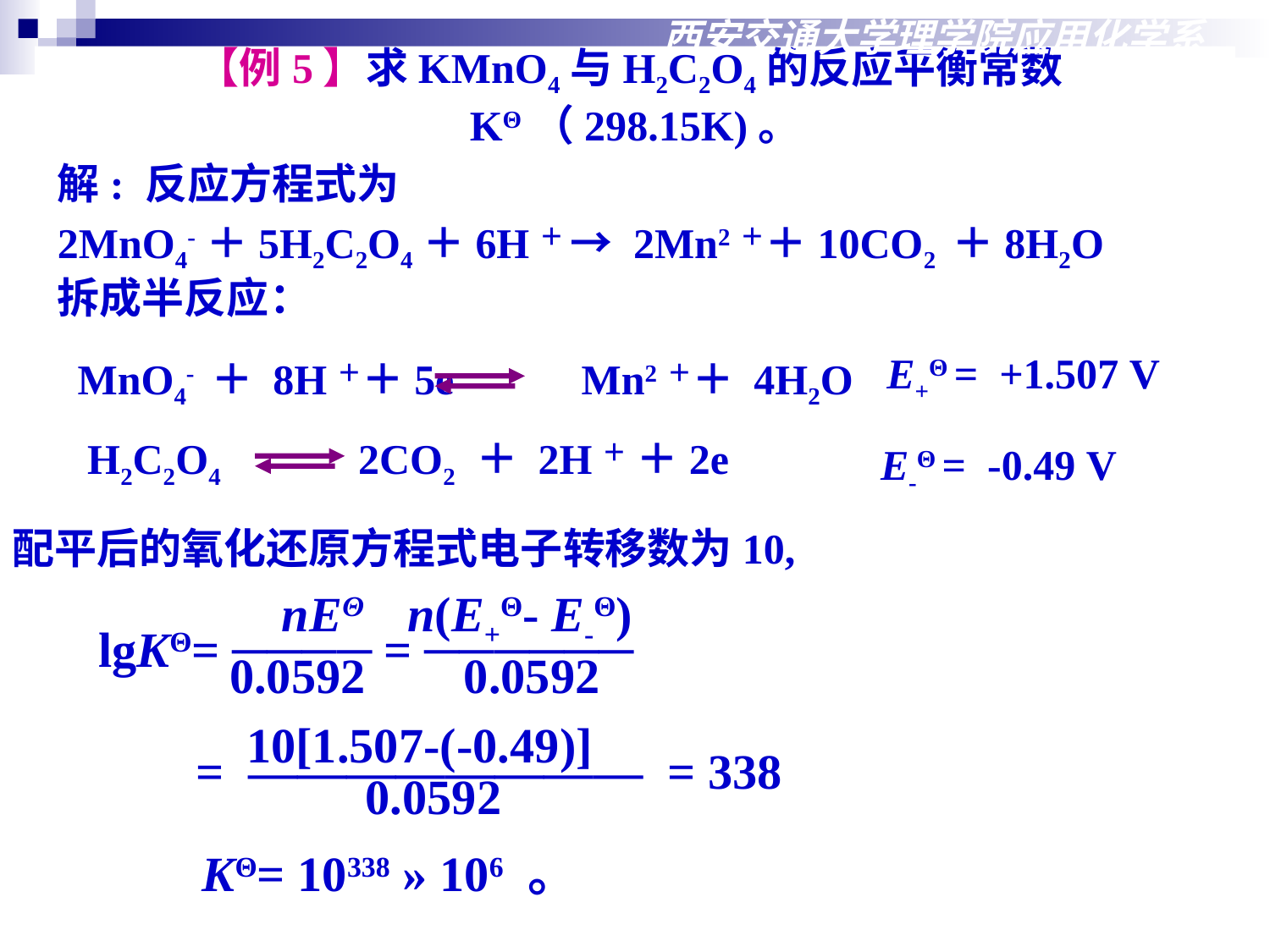

西安交通大学理学院应用化学系
【例5】求KMnO4与H2C2O4的反应平衡常数KΘ（298.15K)。
解: 反应方程式为
2MnO4-＋5H2C2O4＋6H＋ →  2Mn2＋＋10CO2 ＋8H2O
拆成半反应：
 E+Θ =  +1.507 V
MnO4- ＋ 8H＋＋5e            Mn2＋＋ 4H2O

H2C2O4             2CO2 ＋ 2H＋ ＋2e
E-Θ =  -0.49 V

配平后的氧化还原方程式电子转移数为10,
nEΘ      n(E+Θ- E-Θ)
lgKΘ= ──── = ──────
  0.0592        0.0592
10[1.507-(-0.49)]
=  ————————  = 338
0.0592
KΘ= 10338 » 106 。